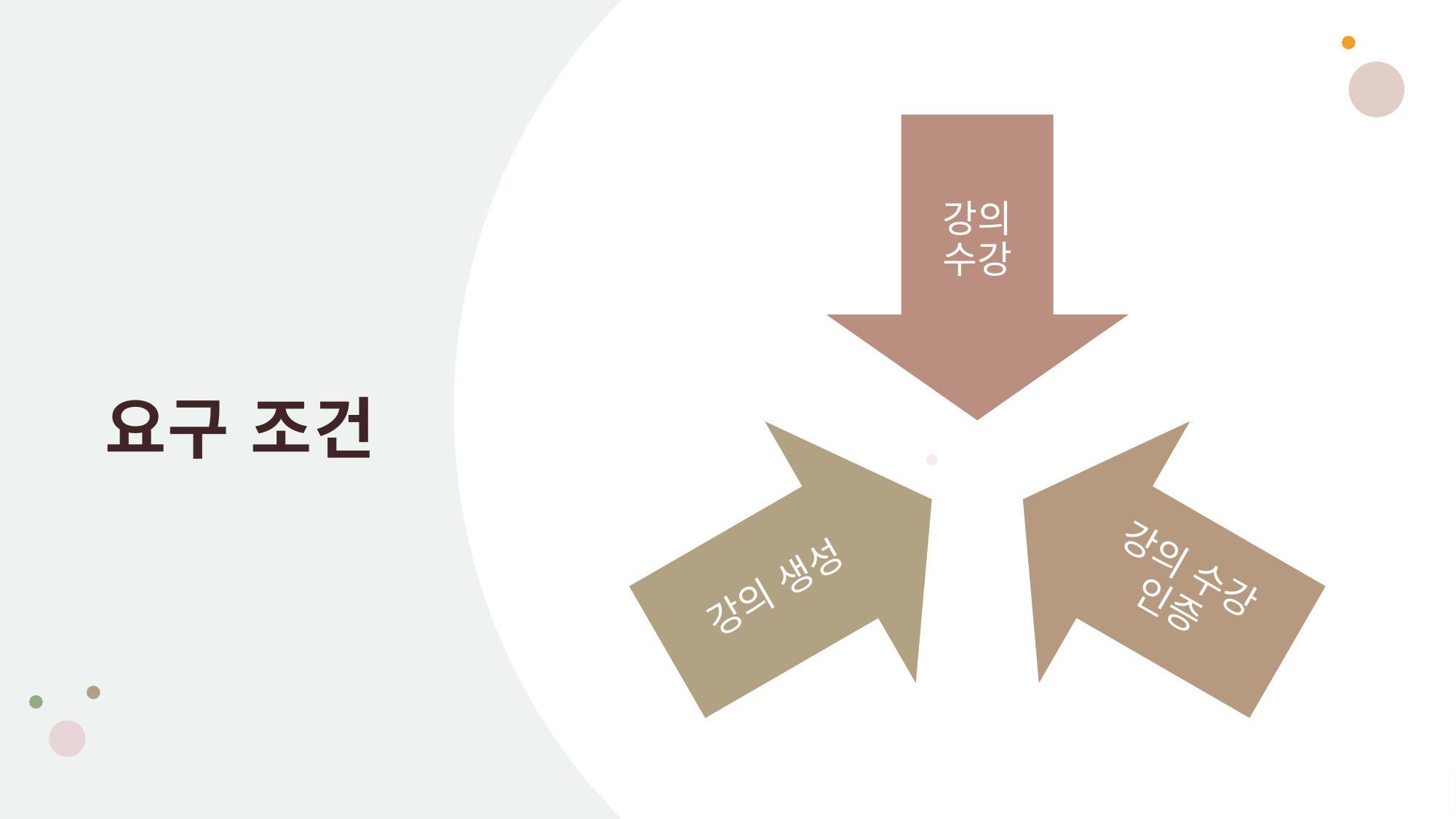

# 요구 조건
강의 수강
강의 수강 인증
강의 생성